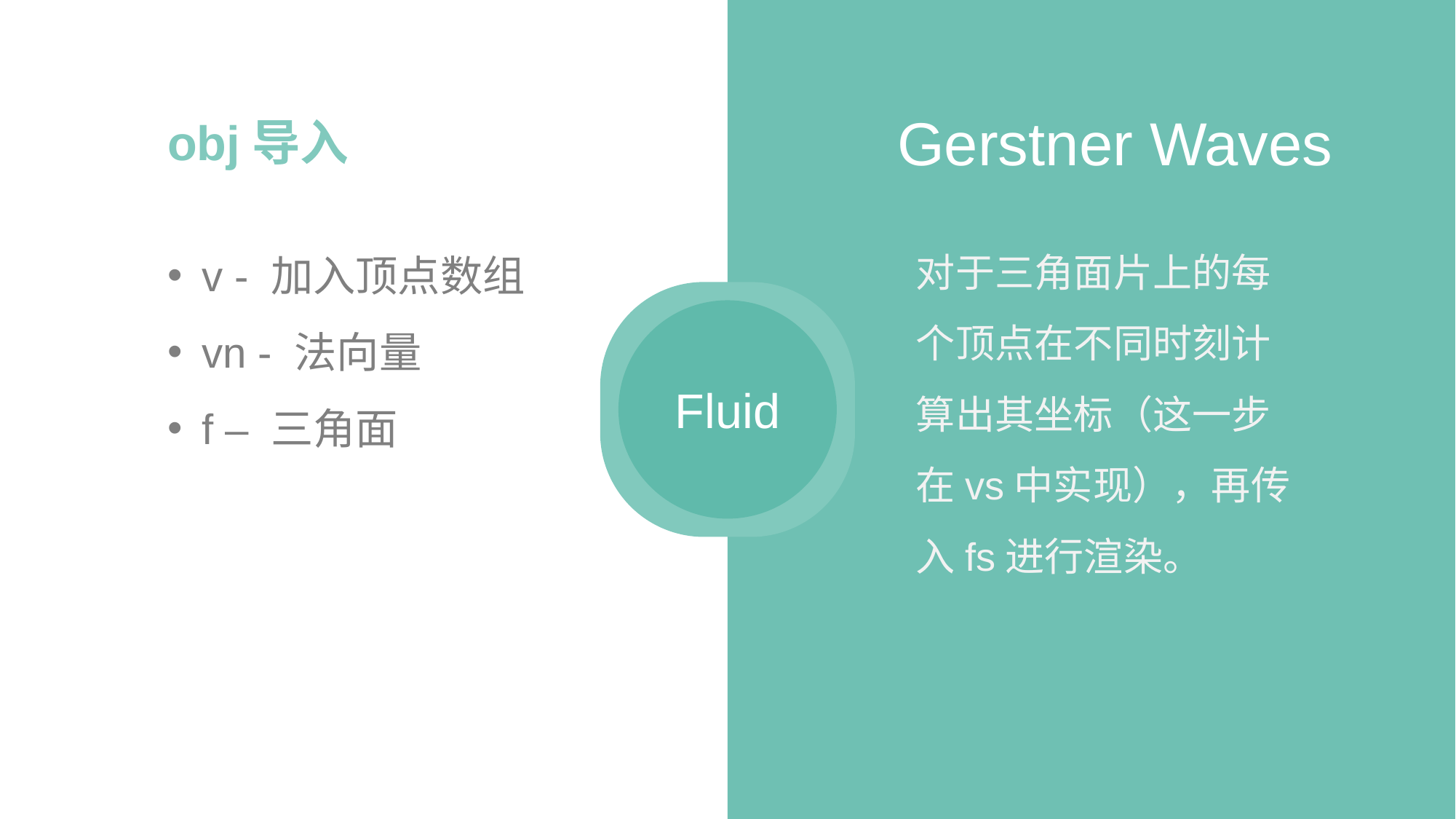

Gerstner Waves
obj导入
v - 加入顶点数组
vn - 法向量
f – 三角面
对于三角面片上的每个顶点在不同时刻计算出其坐标（这一步在vs中实现），再传入fs进行渲染。

Fluid